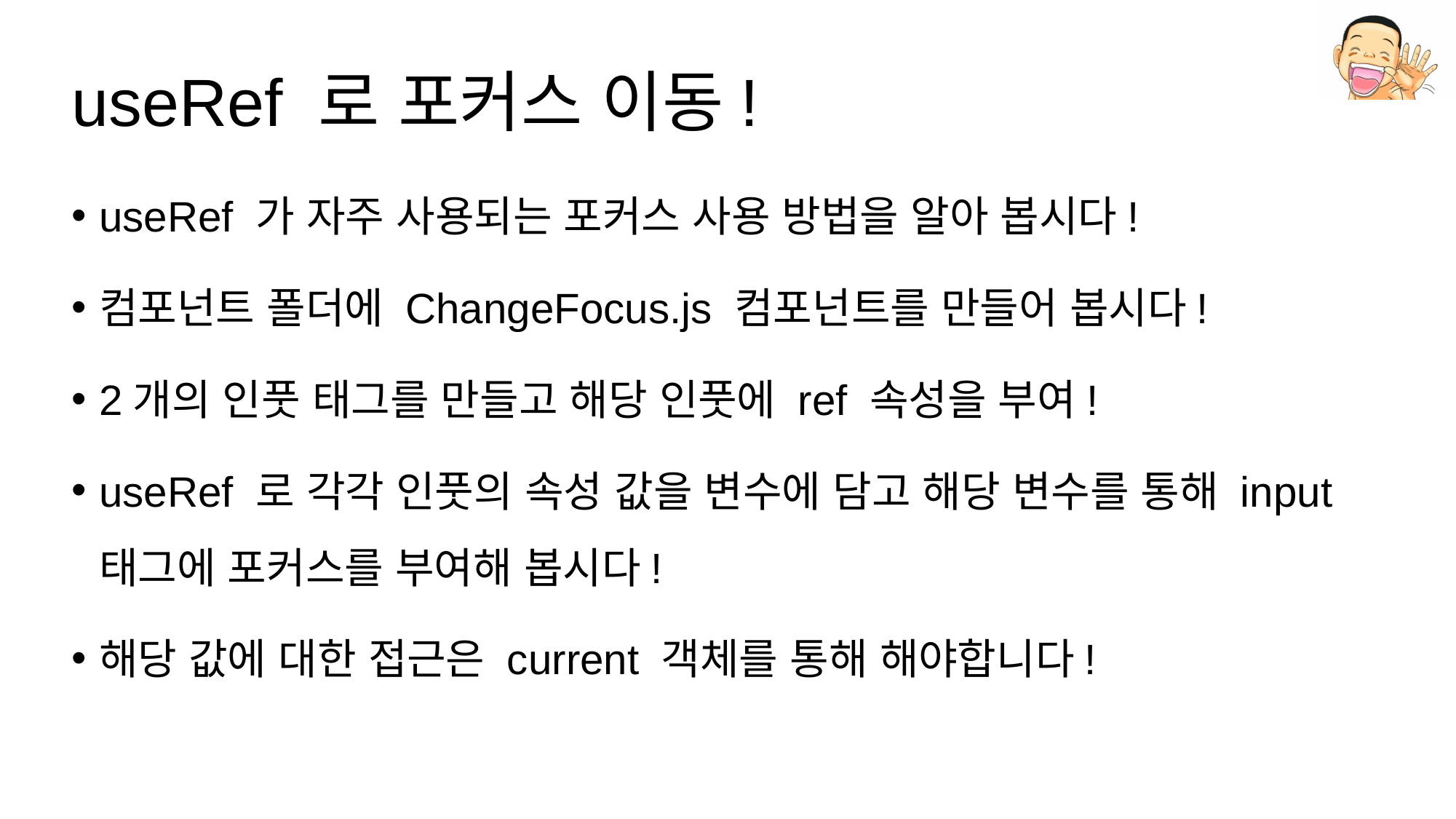

# useRef 로 포커스 이동!
useRef 가 자주 사용되는 포커스 사용 방법을 알아 봅시다!
컴포넌트 폴더에 ChangeFocus.js 컴포넌트를 만들어 봅시다!
2개의 인풋 태그를 만들고 해당 인풋에 ref 속성을 부여!
useRef 로 각각 인풋의 속성 값을 변수에 담고 해당 변수를 통해 input 태그에 포커스를 부여해 봅시다!
해당 값에 대한 접근은 current 객체를 통해 해야합니다!